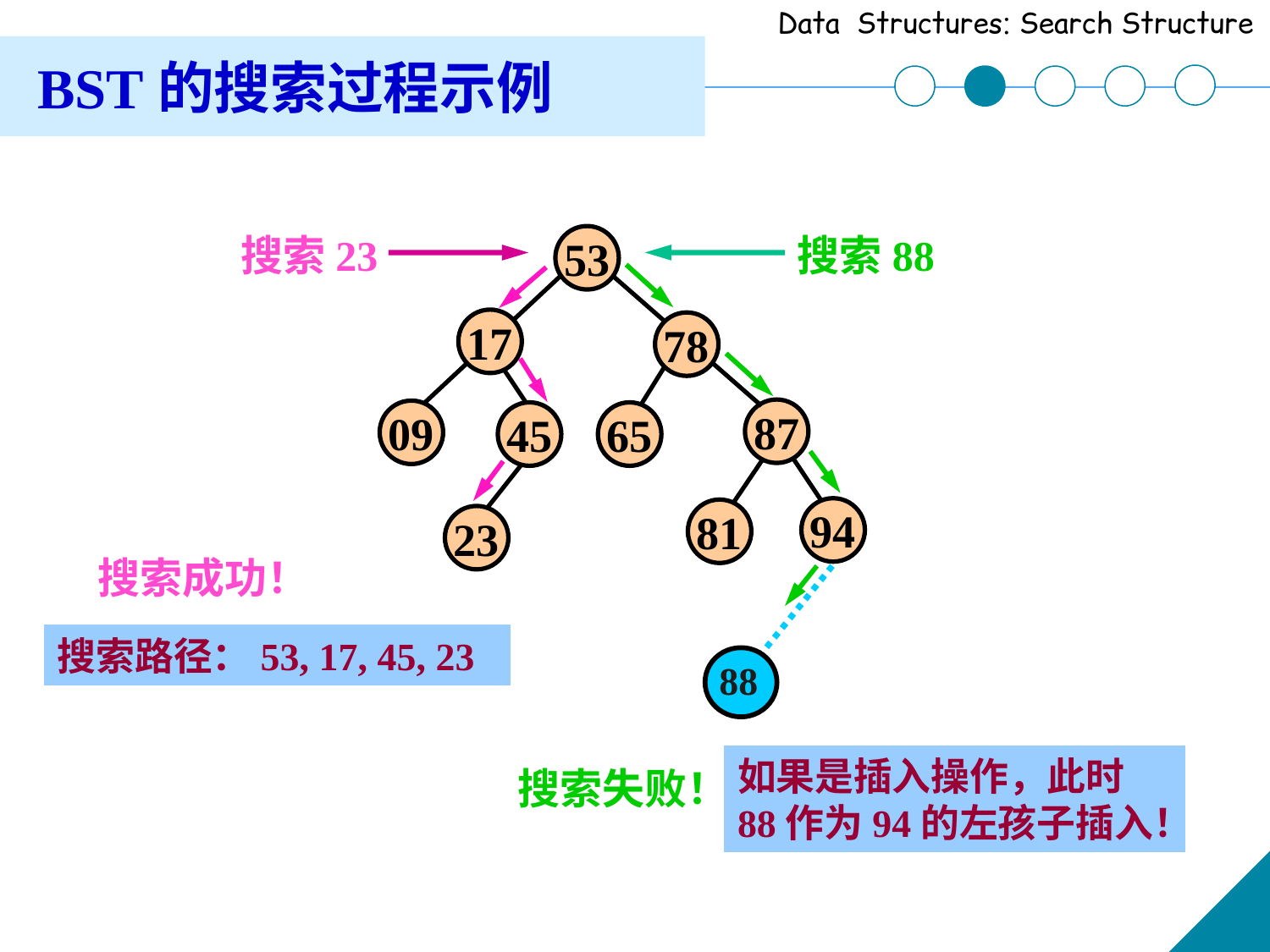

BST的搜索过程示例

搜索23
搜索88
53

17
78

87
09
45
65

94
81
23

搜索成功！

88

搜索路径：53, 17, 45, 23
如果是插入操作，此时88作为94的左孩子插入！
搜索失败！